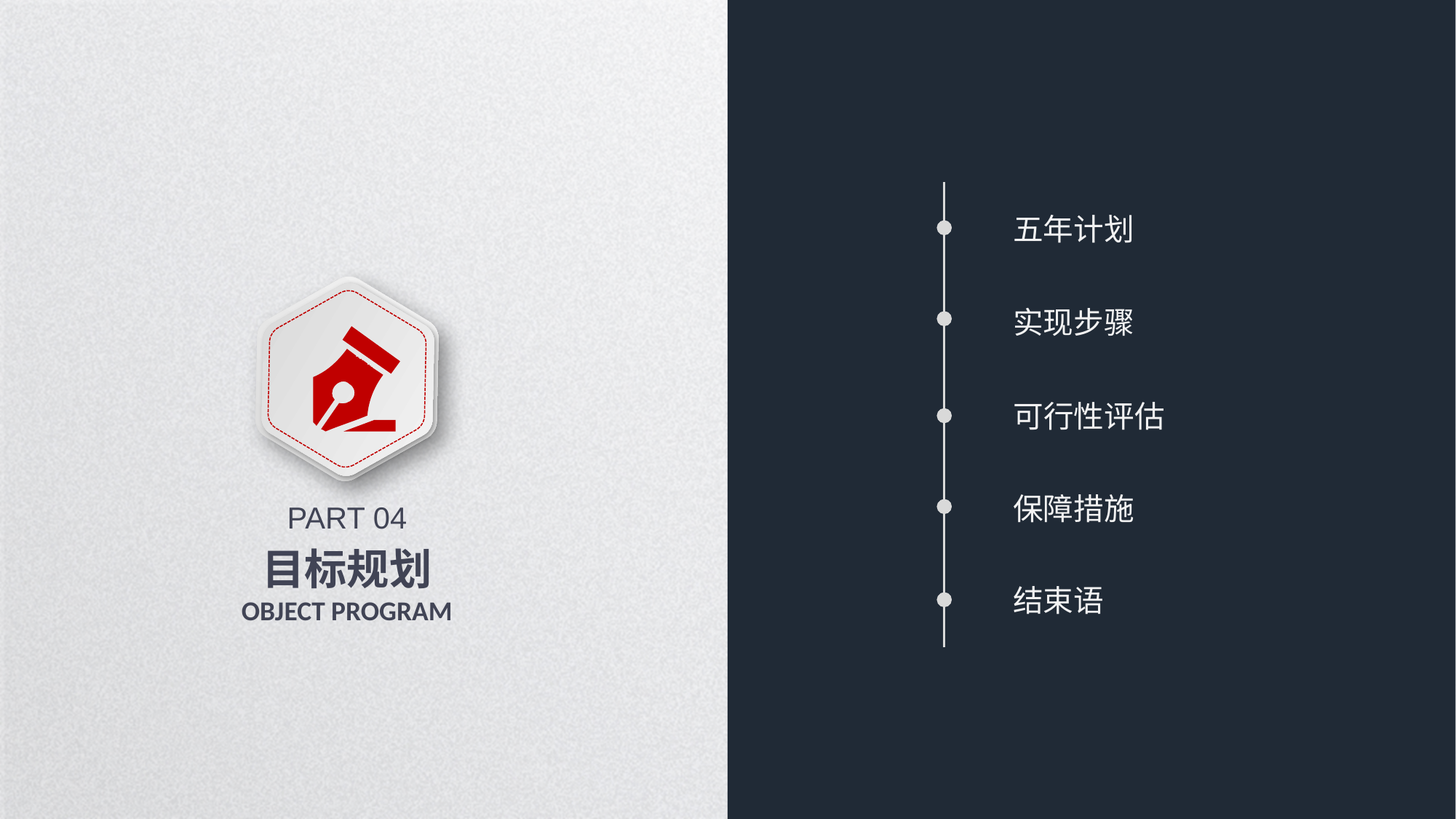

五年计划

实现步骤

可行性评估
PART 04
目标规划
OBJECT PROGRAM
保障措施
结束语
延时符